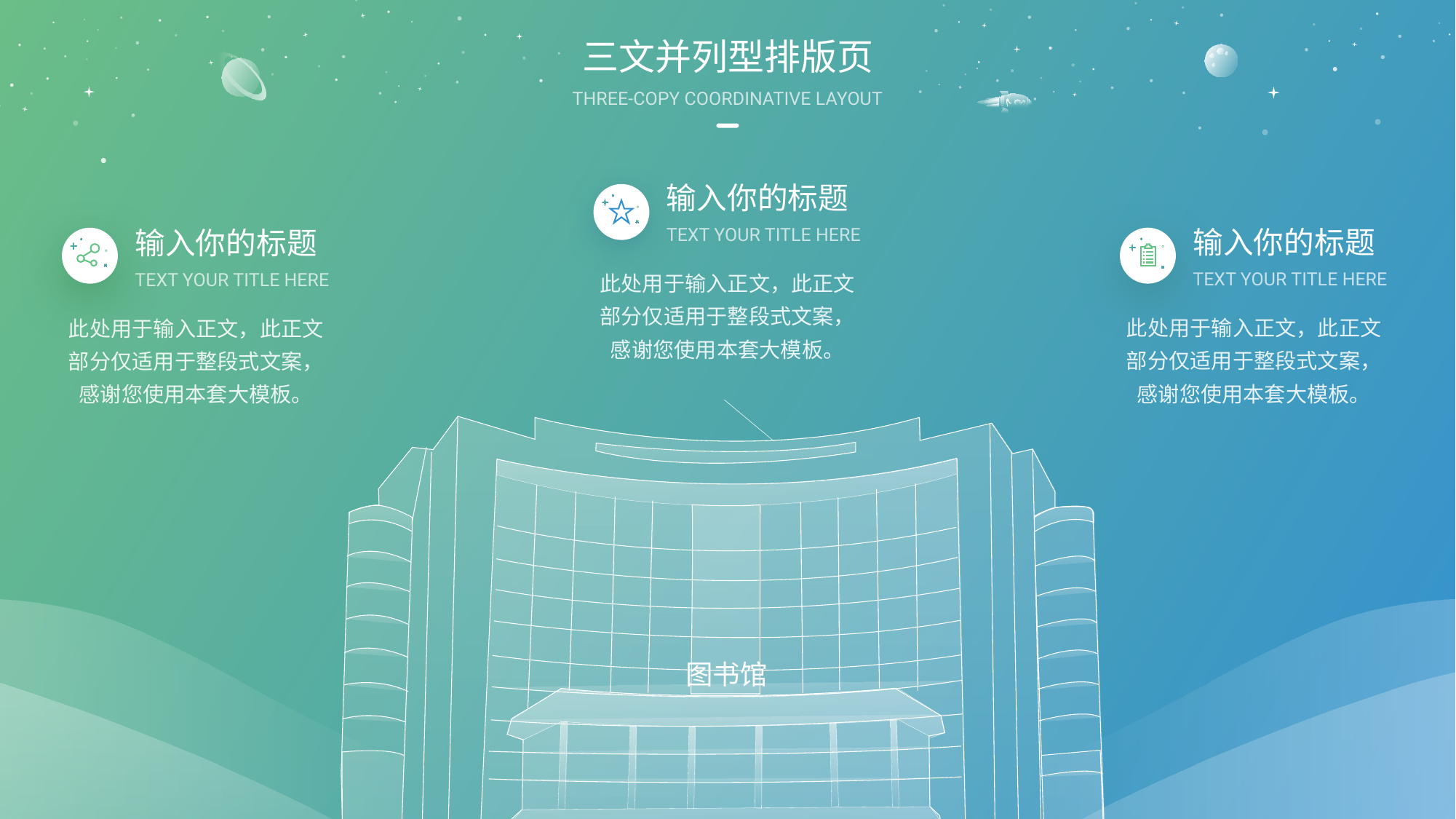

三文并列型排版页
THREE-COPY COORDINATIVE LAYOUT

输入你的标题
TEXT YOUR TITLE HERE

此处用于输入正文，此正文部分仅适用于整段式文案，感谢您使用本套大模板。
输入你的标题
TEXT YOUR TITLE HERE

此处用于输入正文，此正文部分仅适用于整段式文案，感谢您使用本套大模板。
输入你的标题
TEXT YOUR TITLE HERE

此处用于输入正文，此正文部分仅适用于整段式文案，感谢您使用本套大模板。

图书馆